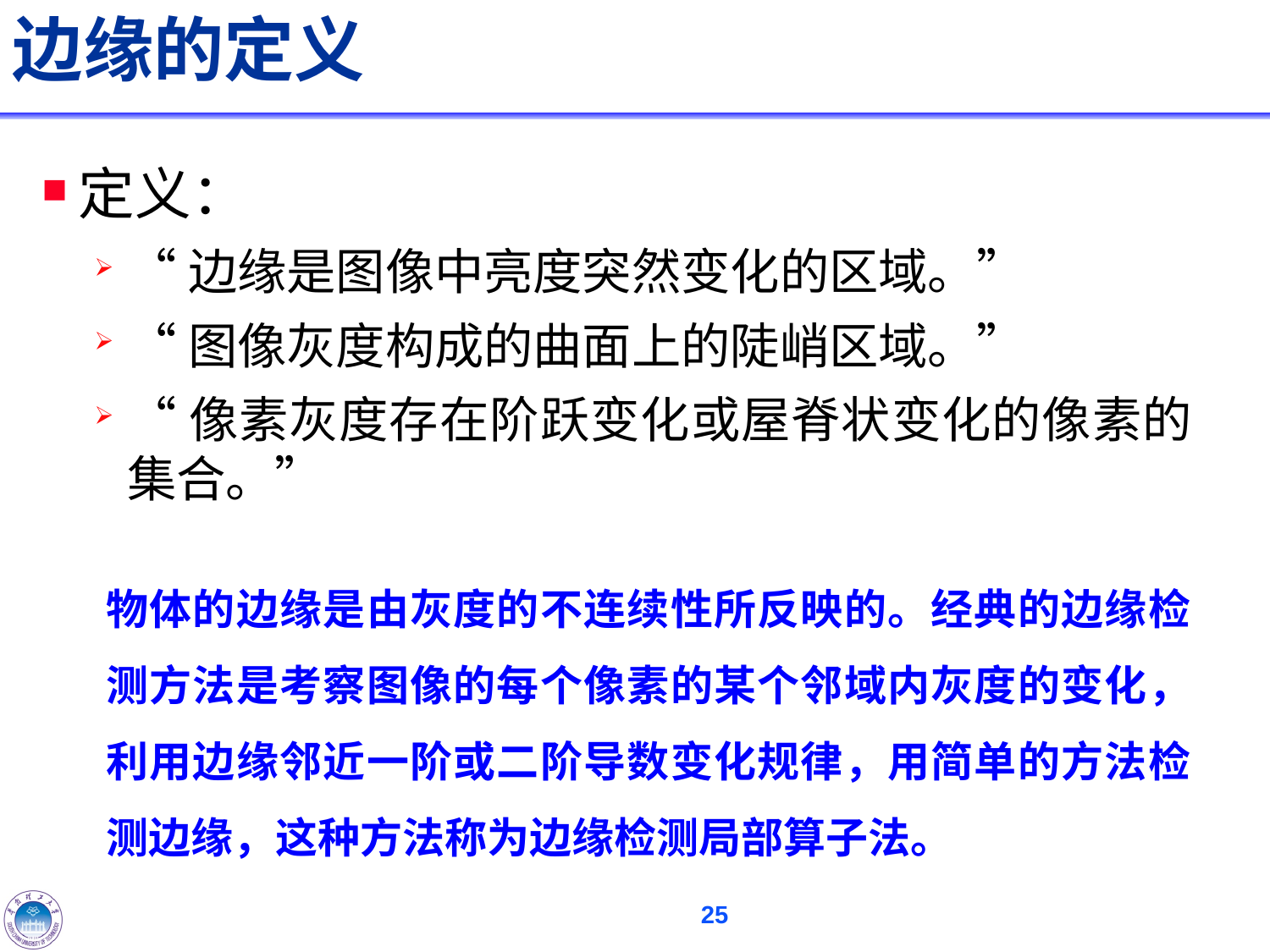

# 边缘的定义
定义：
“边缘是图像中亮度突然变化的区域。”
“图像灰度构成的曲面上的陡峭区域。”
“像素灰度存在阶跃变化或屋脊状变化的像素的集合。”
物体的边缘是由灰度的不连续性所反映的。经典的边缘检测方法是考察图像的每个像素的某个邻域内灰度的变化，利用边缘邻近一阶或二阶导数变化规律，用简单的方法检测边缘，这种方法称为边缘检测局部算子法。